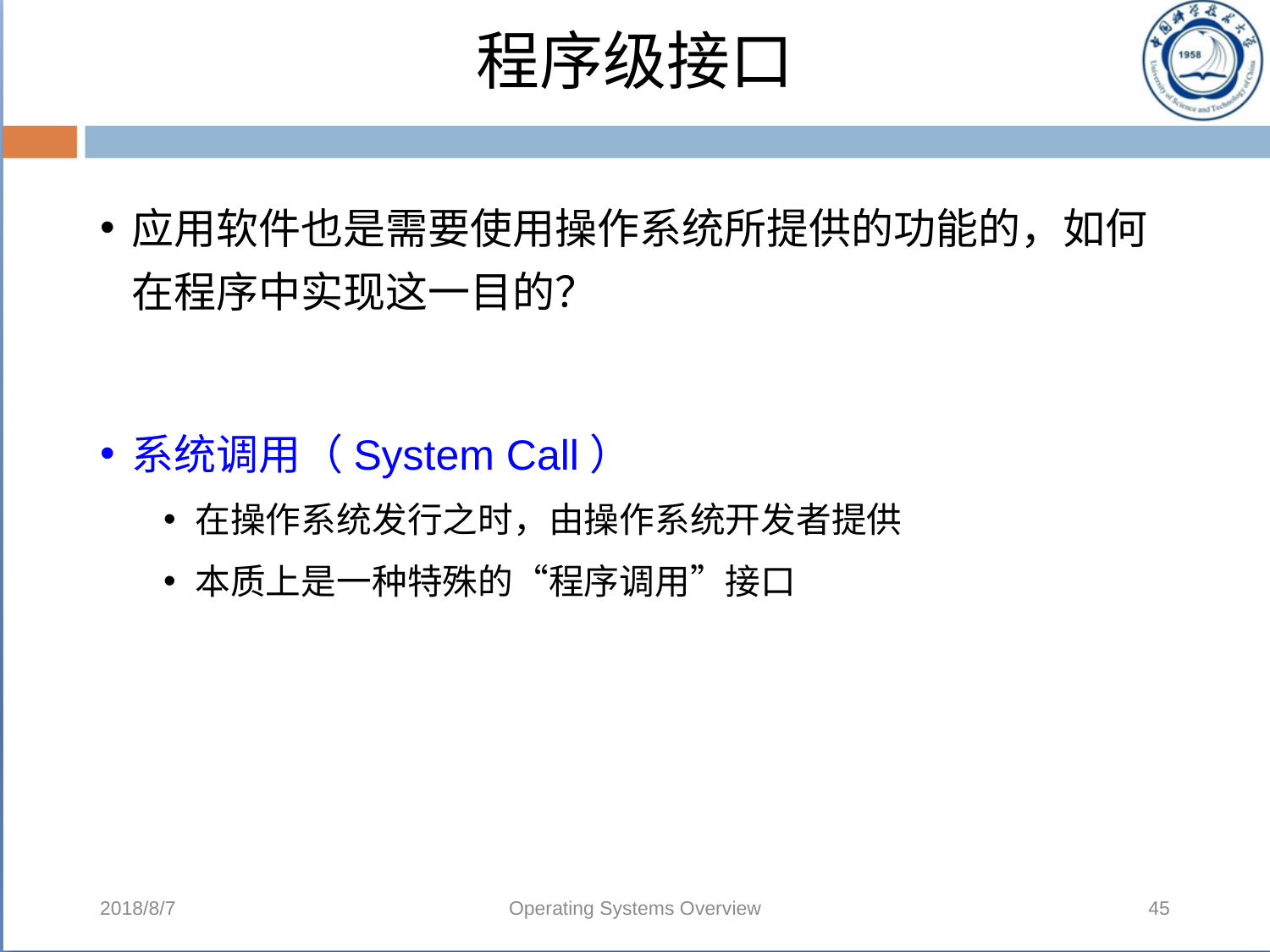

# 程序级接口
应用软件也是需要使用操作系统所提供的功能的，如何在程序中实现这一目的？

系统调用（System Call）
在操作系统发行之时，由操作系统开发者提供
本质上是一种特殊的“程序调用”接口
2018/8/7
Operating Systems Overview
45